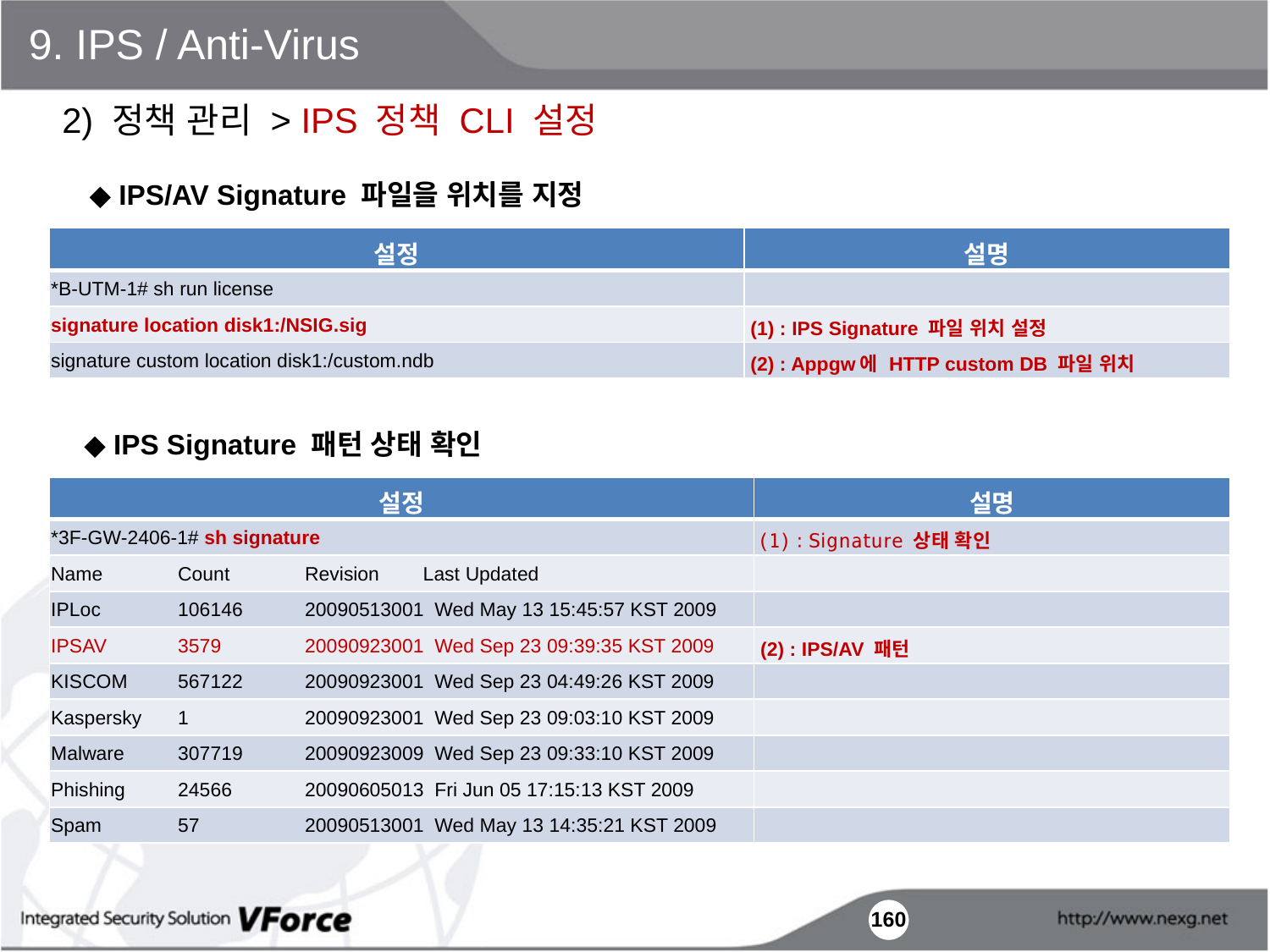

9. IPS / Anti-Virus
2) 정책 관리 > IPS 정책 CLI 설정
◆ IPS/AV Signature 파일을 위치를 지정
| 설정 | 설명 |
| --- | --- |
| \*B-UTM-1# sh run license |  |
| signature location disk1:/NSIG.sig | (1) : IPS Signature 파일 위치 설정 |
| signature custom location disk1:/custom.ndb | (2) : Appgw에 HTTP custom DB 파일 위치 |
◆ IPS Signature 패턴 상태 확인
| 설정 | 설명 |
| --- | --- |
| \*3F-GW-2406-1# sh signature | (1) : Signature 상태 확인 |
| Name Count Revision Last Updated |  |
| IPLoc 106146 20090513001 Wed May 13 15:45:57 KST 2009 |  |
| IPSAV 3579 20090923001 Wed Sep 23 09:39:35 KST 2009 | (2) : IPS/AV 패턴 |
| KISCOM 567122 20090923001 Wed Sep 23 04:49:26 KST 2009 |  |
| Kaspersky 1 20090923001 Wed Sep 23 09:03:10 KST 2009 |  |
| Malware 307719 20090923009 Wed Sep 23 09:33:10 KST 2009 |  |
| Phishing 24566 20090605013 Fri Jun 05 17:15:13 KST 2009 |  |
| Spam 57 20090513001 Wed May 13 14:35:21 KST 2009 |  |